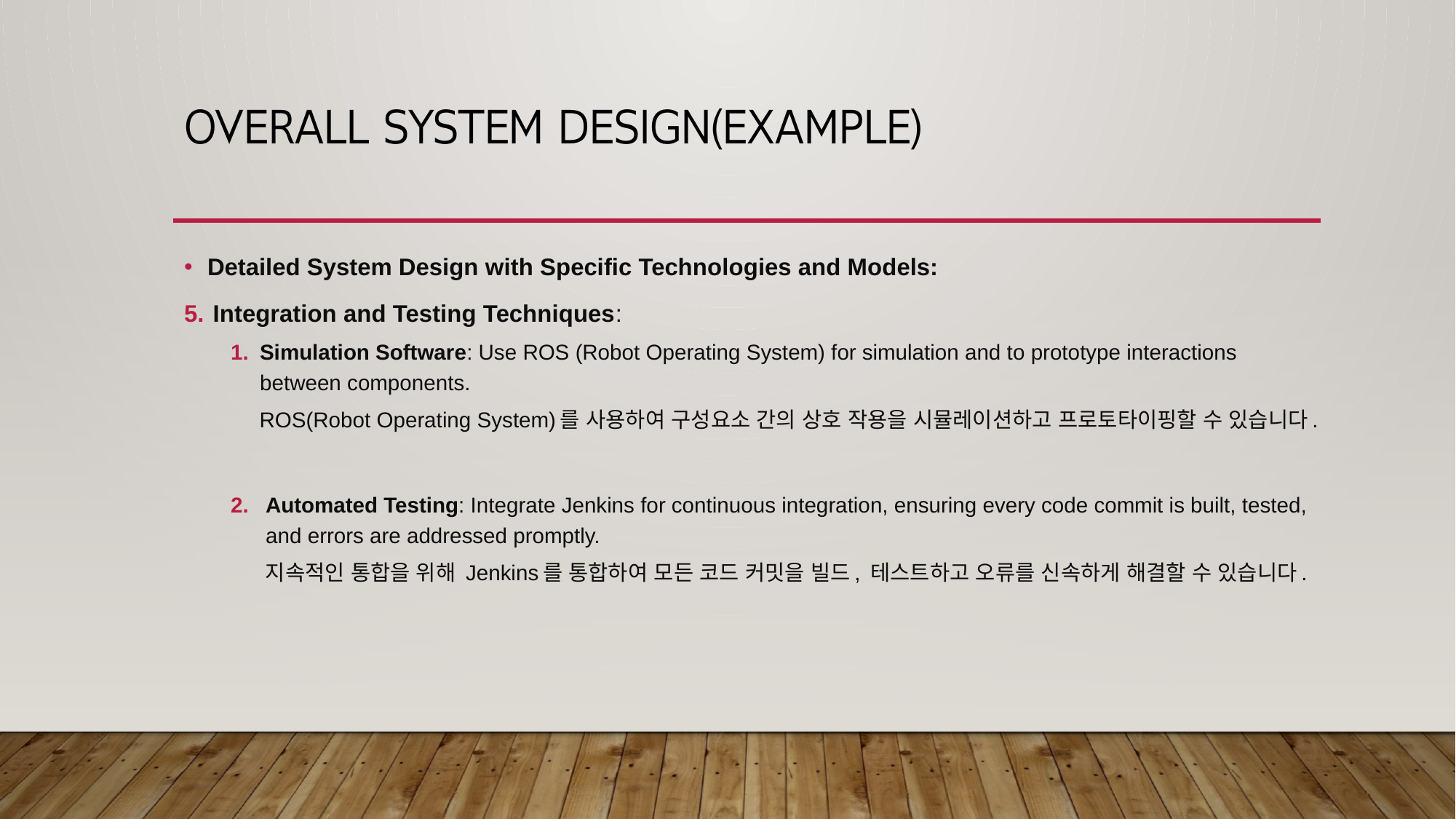

# Overall system Design(example)
Detailed System Design with Specific Technologies and Models:
Integration and Testing Techniques:
Simulation Software: Use ROS (Robot Operating System) for simulation and to prototype interactions between components.
ROS(Robot Operating System)를 사용하여 구성요소 간의 상호 작용을 시뮬레이션하고 프로토타이핑할 수 있습니다.

Automated Testing: Integrate Jenkins for continuous integration, ensuring every code commit is built, tested, and errors are addressed promptly.
지속적인 통합을 위해 Jenkins를 통합하여 모든 코드 커밋을 빌드, 테스트하고 오류를 신속하게 해결할 수 있습니다.